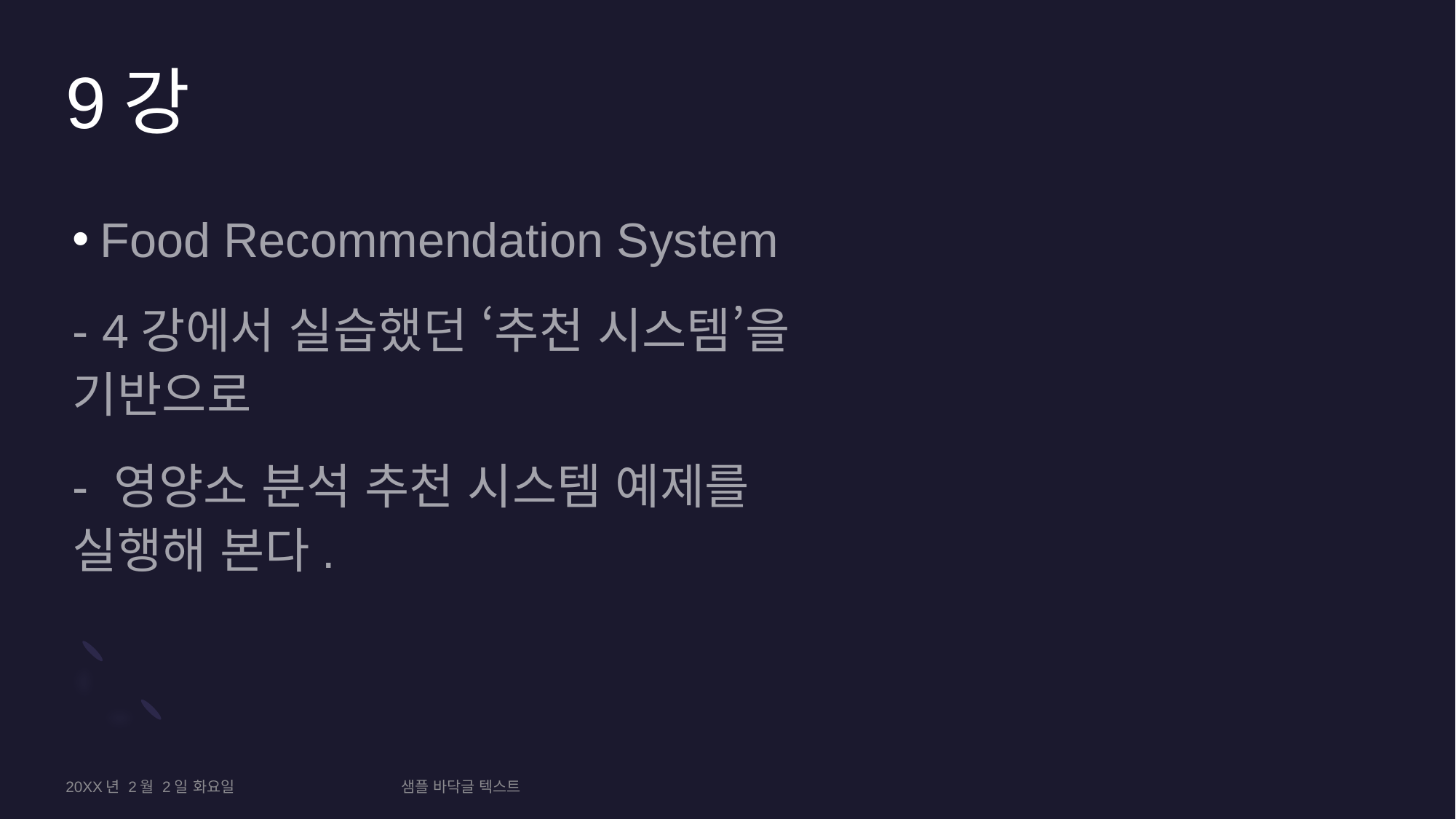

# 9강
Food Recommendation System
- 4강에서 실습했던 ‘추천 시스템’을 기반으로
- 영양소 분석 추천 시스템 예제를 실행해 본다.
20XX년 2월 2일 화요일
샘플 바닥글 텍스트